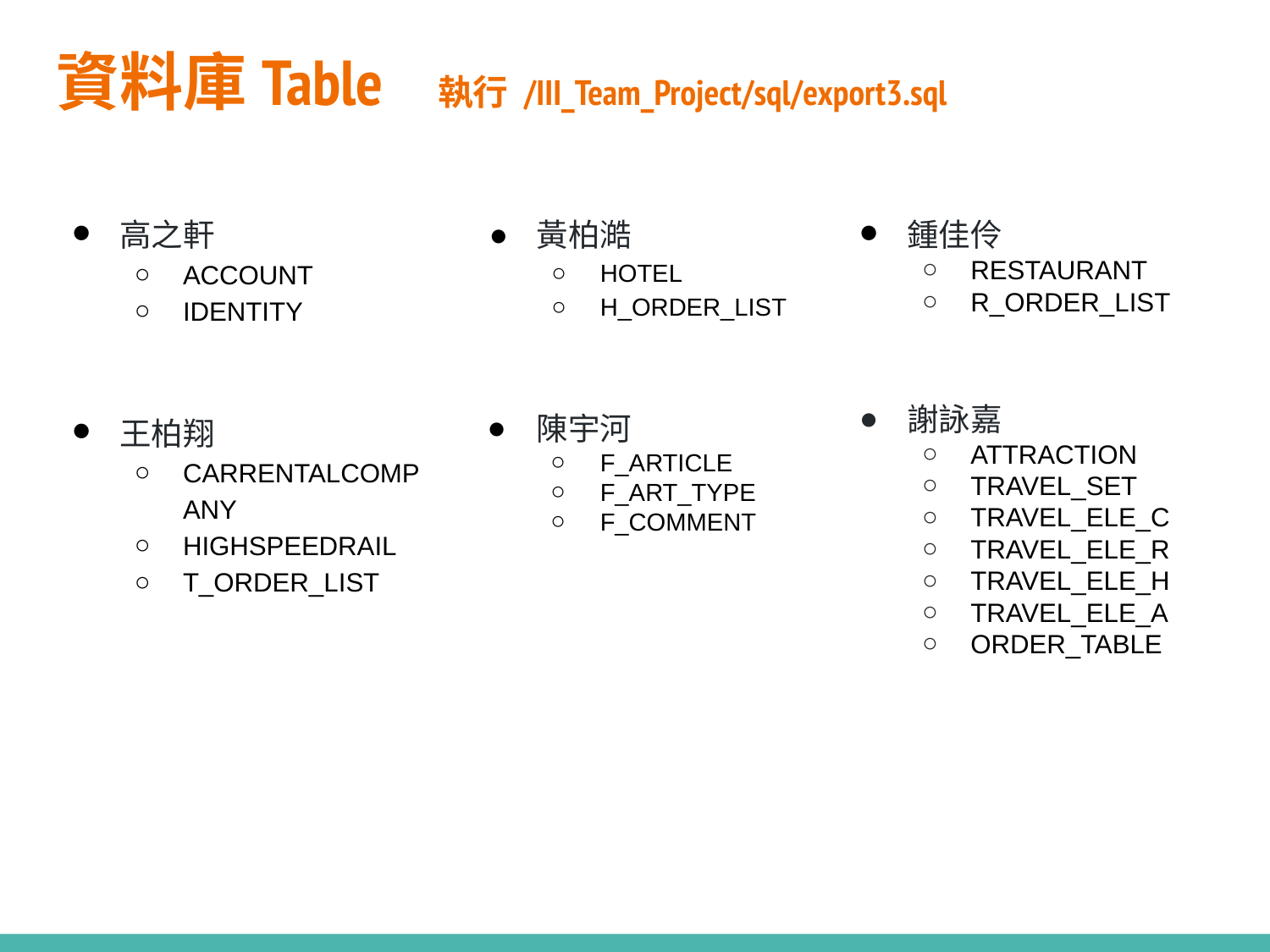

# 資料庫Table   執行 /III_Team_Project/sql/export3.sql
高之軒
ACCOUNT
IDENTITY

王柏翔
CARRENTALCOMPANY
HIGHSPEEDRAIL
T_ORDER_LIST

黃柏澔
HOTEL
H_ORDER_LIST

陳宇河
F_ARTICLE
F_ART_TYPE
F_COMMENT

鍾佳伶
RESTAURANT
R_ORDER_LIST

謝詠嘉
ATTRACTION
TRAVEL_SET
TRAVEL_ELE_C
TRAVEL_ELE_R
TRAVEL_ELE_H
TRAVEL_ELE_A
ORDER_TABLE